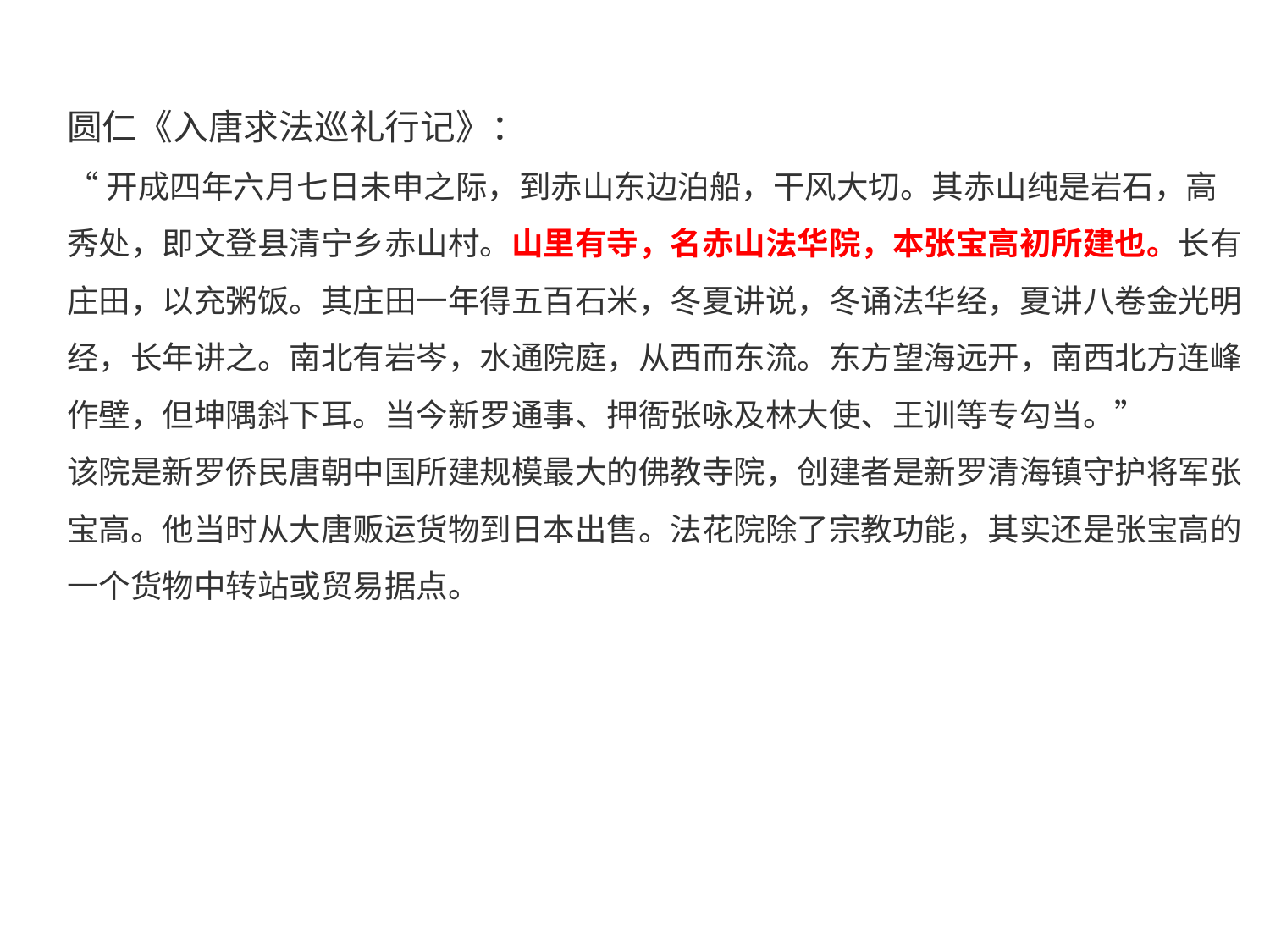

圆仁《入唐求法巡礼行记》：
“开成四年六月七日未申之际，到赤山东边泊船，干风大切。其赤山纯是岩石，高秀处，即文登县清宁乡赤山村。山里有寺，名赤山法华院，本张宝高初所建也。长有庄田，以充粥饭。其庄田一年得五百石米，冬夏讲说，冬诵法华经，夏讲八卷金光明经，长年讲之。南北有岩岑，水通院庭，从西而东流。东方望海远开，南西北方连峰作壁，但坤隅斜下耳。当今新罗通事、押衙张咏及林大使、王训等专勾当。”
该院是新罗侨民唐朝中国所建规模最大的佛教寺院，创建者是新罗清海镇守护将军张宝高。他当时从大唐贩运货物到日本出售。法花院除了宗教功能，其实还是张宝高的一个货物中转站或贸易据点。